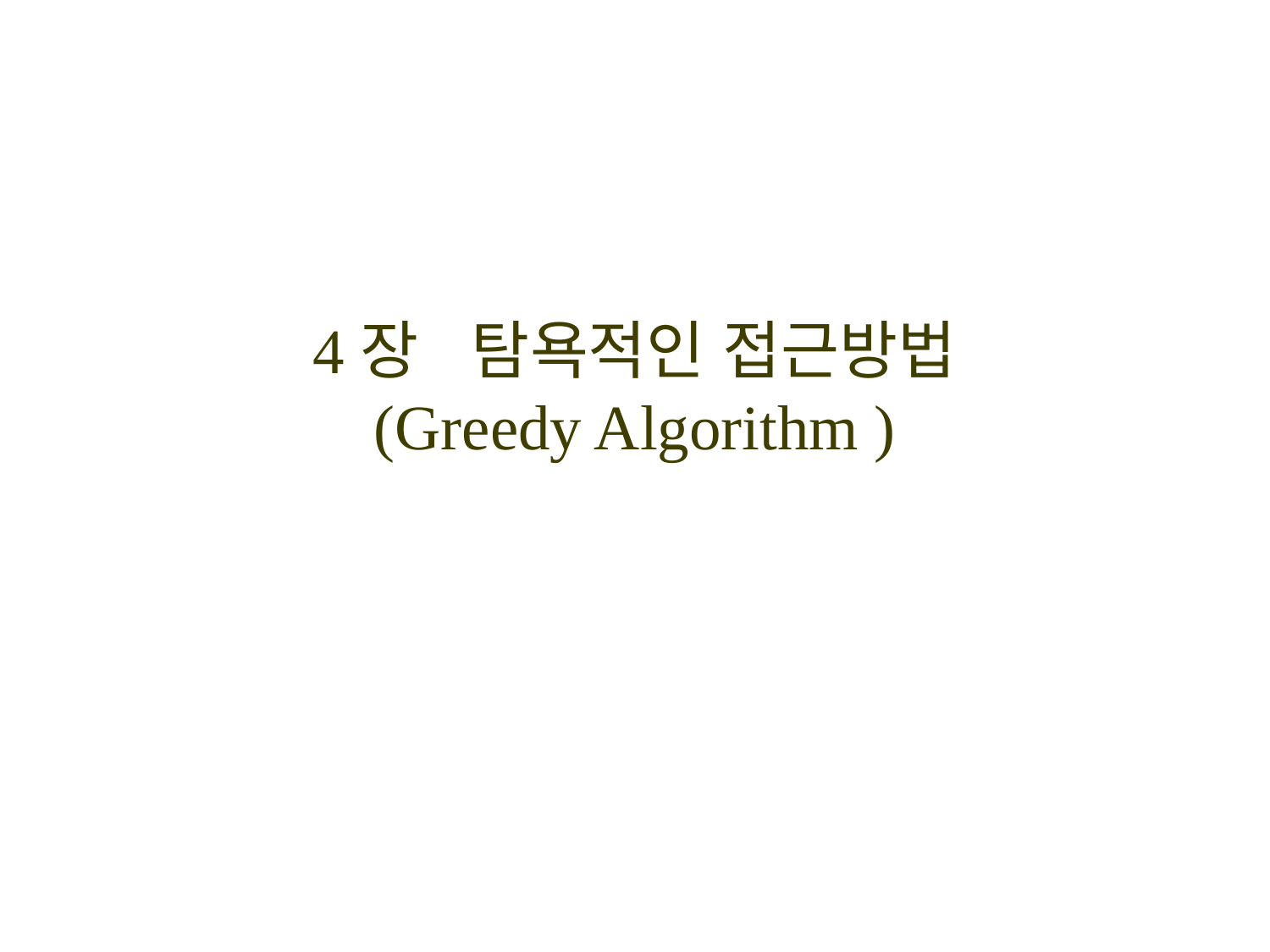

# 4장   탐욕적인 접근방법 (Greedy Algorithm )